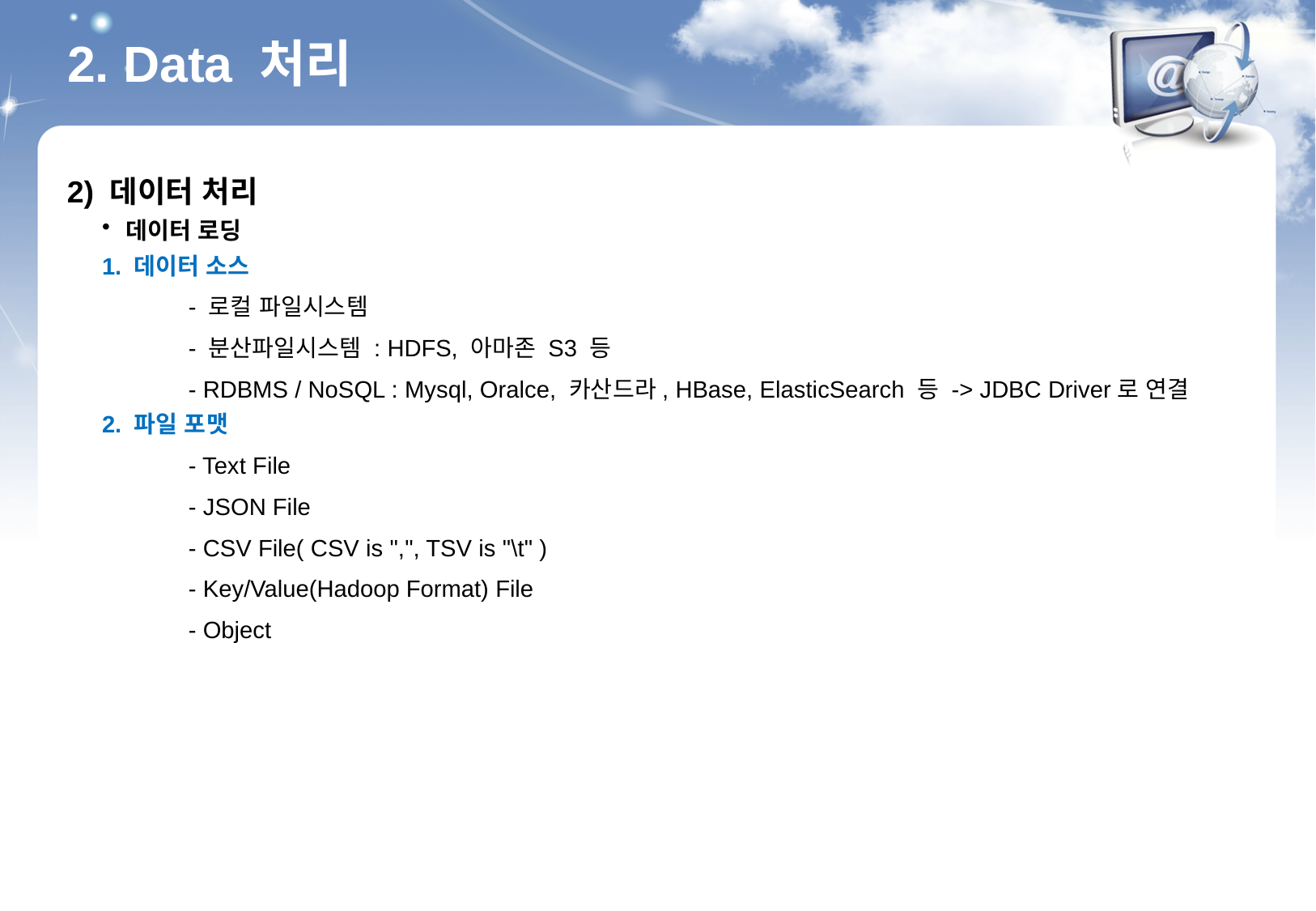

2. Data 처리
2) 데이터 처리
데이터 로딩
1. 데이터 소스
	- 로컬 파일시스템
	- 분산파일시스템 : HDFS, 아마존 S3 등
	- RDBMS / NoSQL : Mysql, Oralce, 카산드라, HBase, ElasticSearch 등 -> JDBC Driver로 연결
2. 파일 포맷
	- Text File
	- JSON File
	- CSV File( CSV is ",", TSV is "\t" )
	- Key/Value(Hadoop Format) File
	- Object